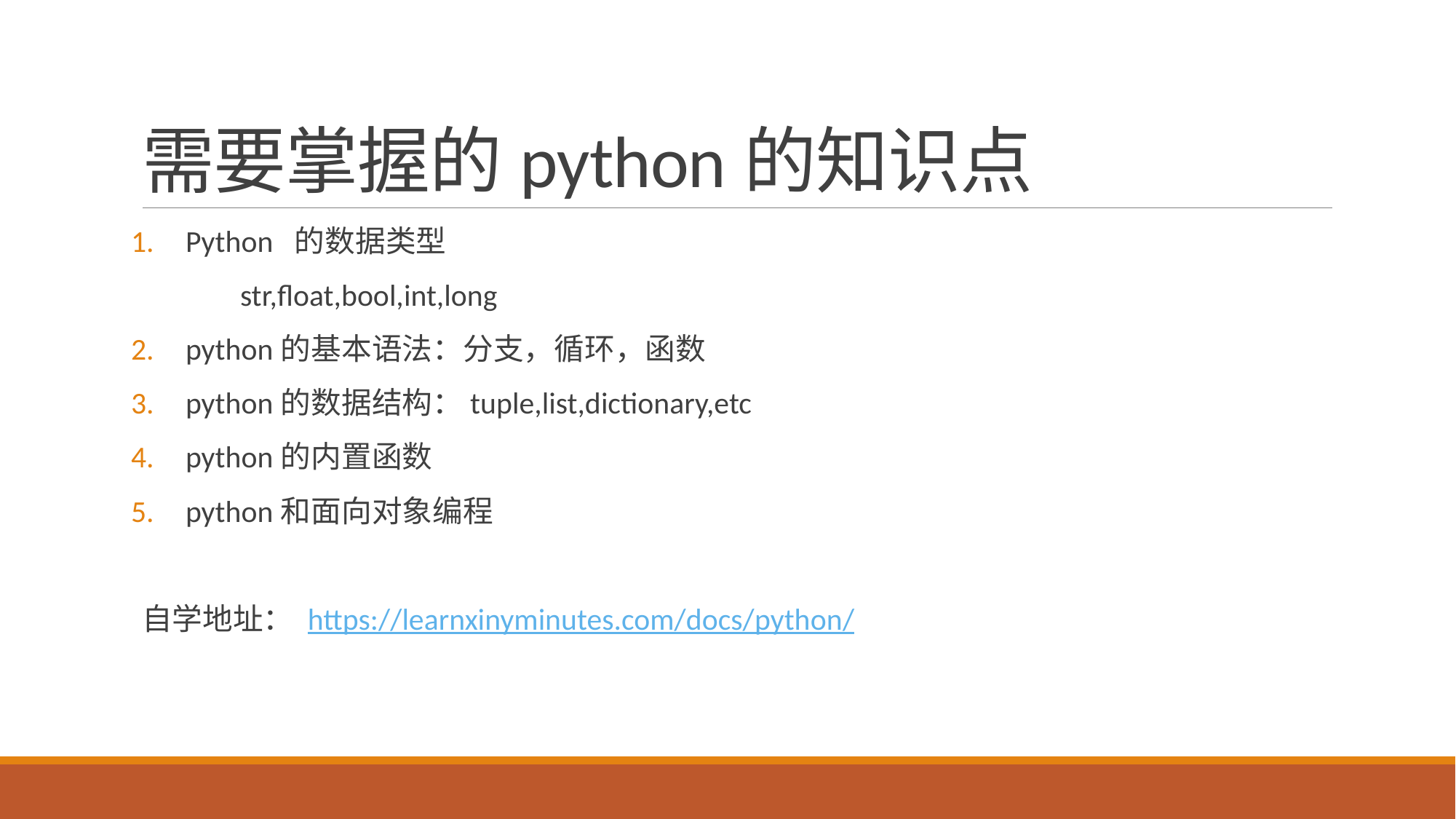

# 需要掌握的python的知识点
Python  的数据类型
   	str,float,bool,int,long
python的基本语法：分支，循环，函数
python的数据结构：tuple,list,dictionary,etc
python的内置函数
python和面向对象编程

自学地址： https://learnxinyminutes.com/docs/python/